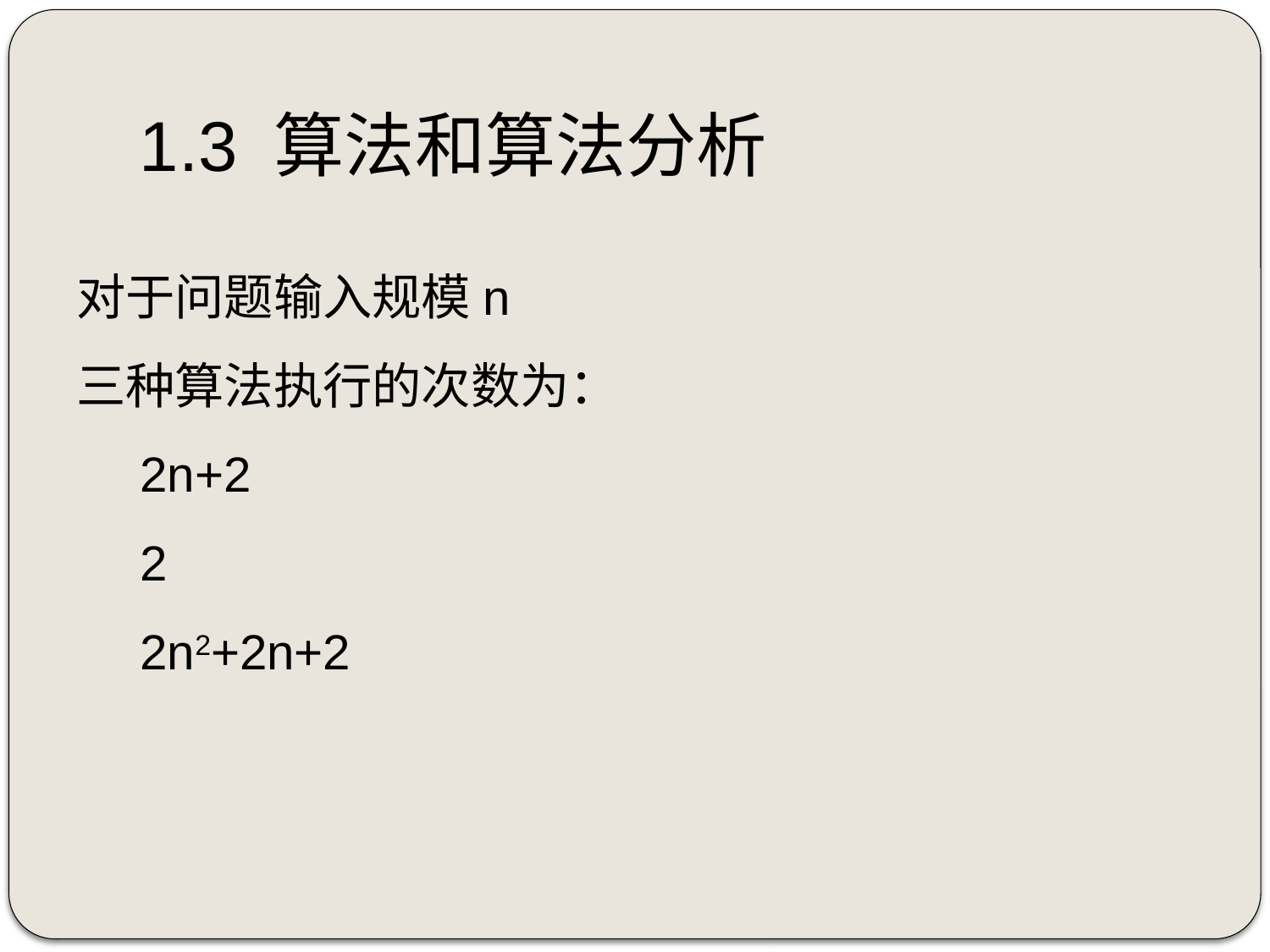

# 1.3 算法和算法分析
对于问题输入规模n
三种算法执行的次数为：
2n+2
2
2n2+2n+2